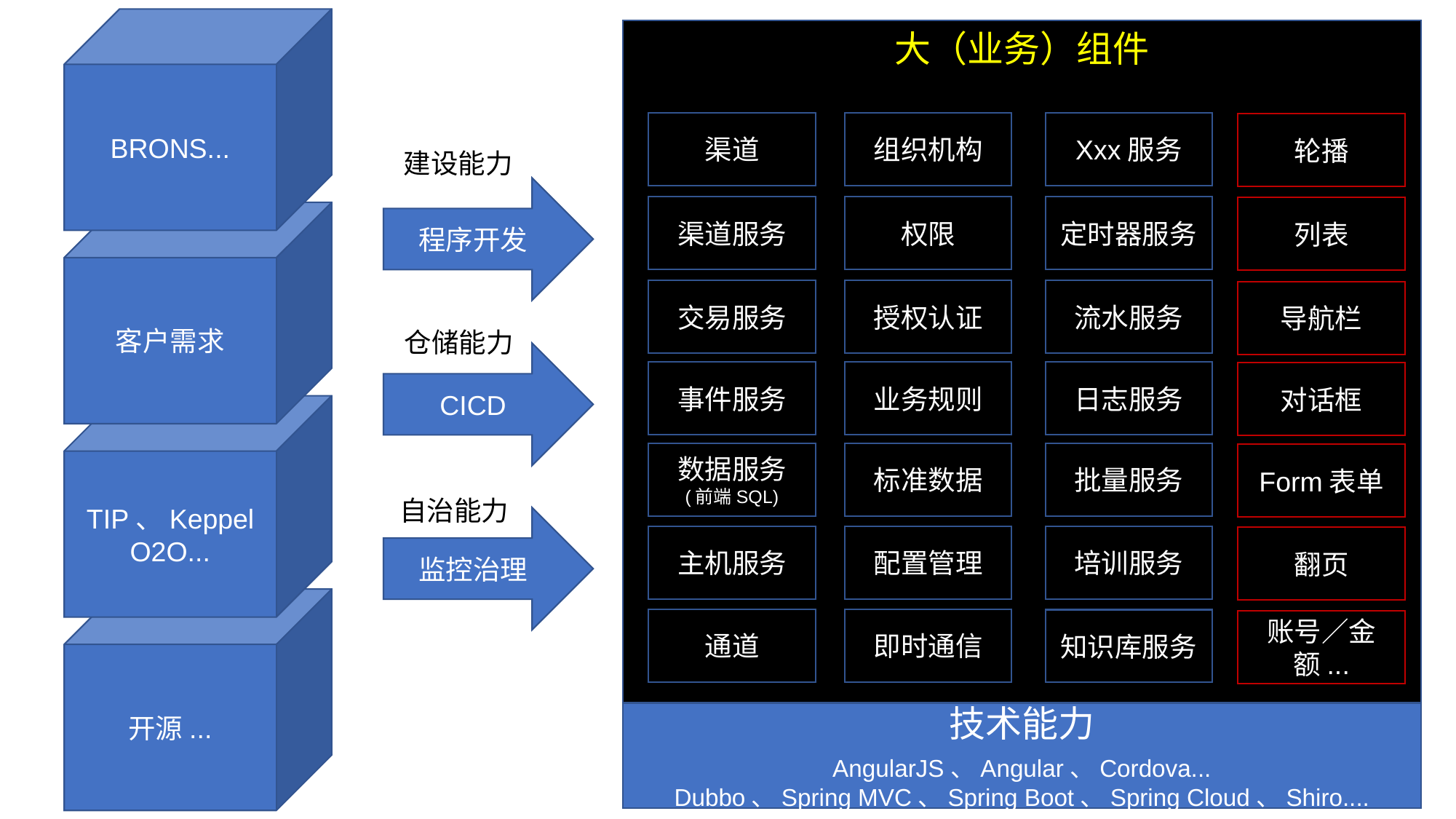

BRONS...
大（业务）组件
渠道
组织机构
Xxx服务
轮播
建设能力
程序开发
渠道服务
权限
定时器服务
列表
客户需求
交易服务
授权认证
流水服务
导航栏
仓储能力
CICD
事件服务
业务规则
日志服务
对话框
TIP、Keppel O2O...
数据服务
(前端SQL)
标准数据
批量服务
Form表单
自治能力
监控治理
主机服务
配置管理
培训服务
翻页
开源...
通道
即时通信
知识库服务
账号／金额...
技术能力

AngularJS、Angular、Cordova...
Dubbo、Spring MVC、Spring Boot、Spring Cloud、Shiro....